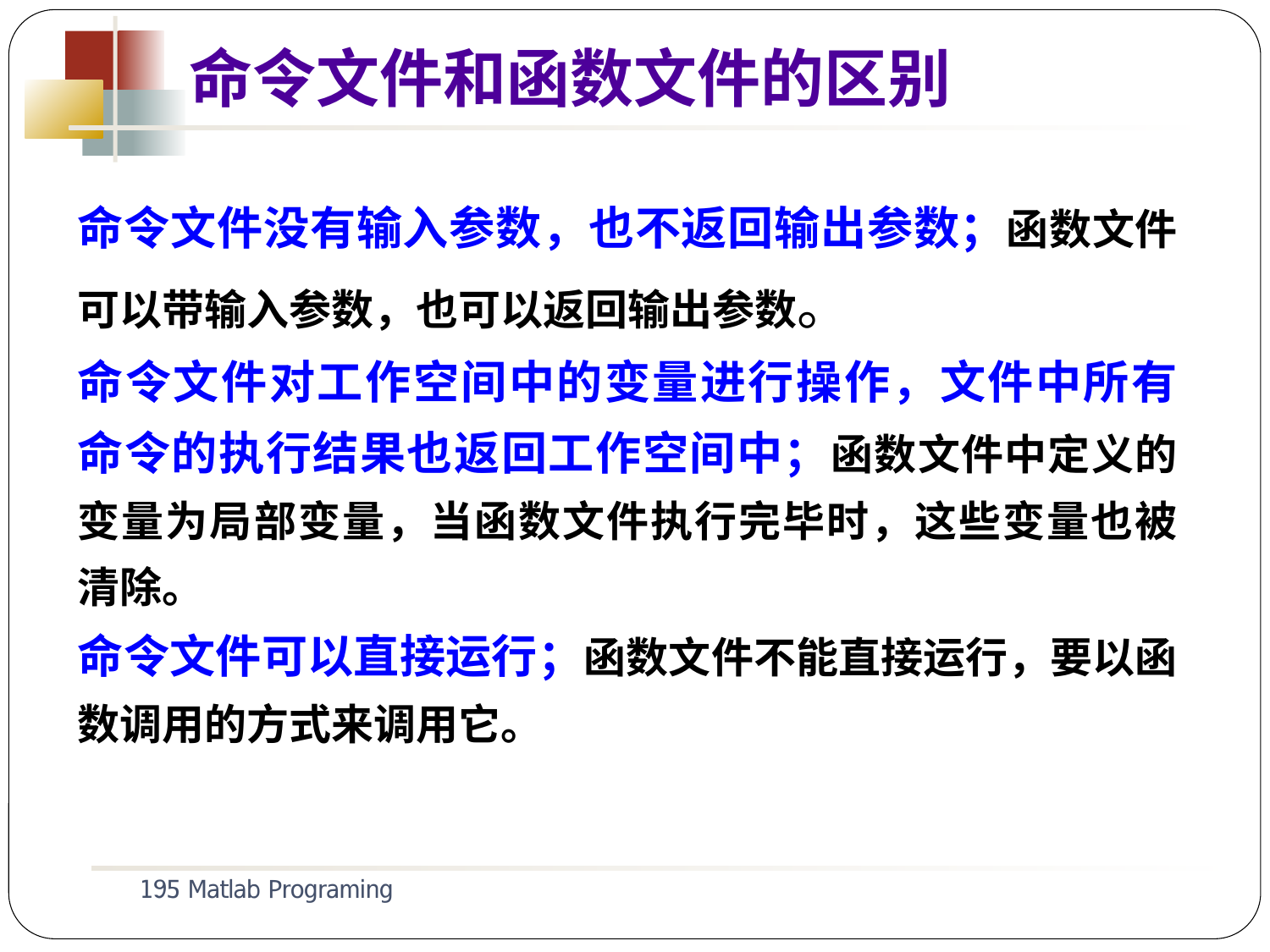

命令文件和函数文件的区别
命令文件没有输入参数，也不返回输出参数；函数文件可以带输入参数，也可以返回输出参数。
命令文件对工作空间中的变量进行操作，文件中所有命令的执行结果也返回工作空间中；函数文件中定义的变量为局部变量，当函数文件执行完毕时，这些变量也被清除。
命令文件可以直接运行；函数文件不能直接运行，要以函数调用的方式来调用它。
195 Matlab Programing